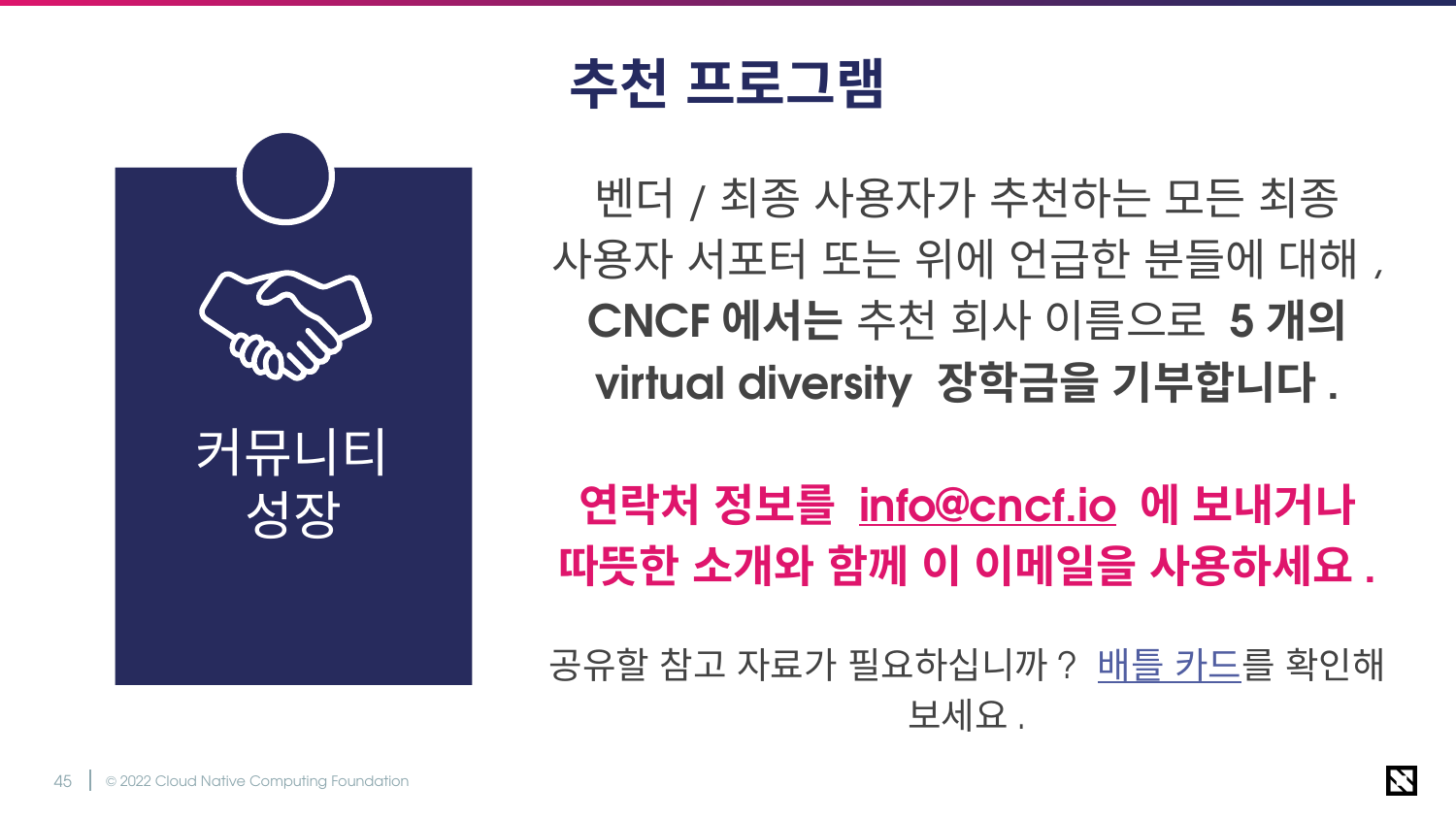

# 추천 프로그램

벤더/최종 사용자가 추천하는 모든 최종 사용자 서포터 또는 위에 언급한 분들에 대해, CNCF에서는 추천 회사 이름으로 5개의 virtual diversity 장학금을 기부합니다.

연락처 정보를 info@cncf.io 에 보내거나 따뜻한 소개와 함께 이 이메일을 사용하세요.

공유할 참고 자료가 필요하십니까? 배틀 카드를 확인해 보세요.

커뮤니티 성장